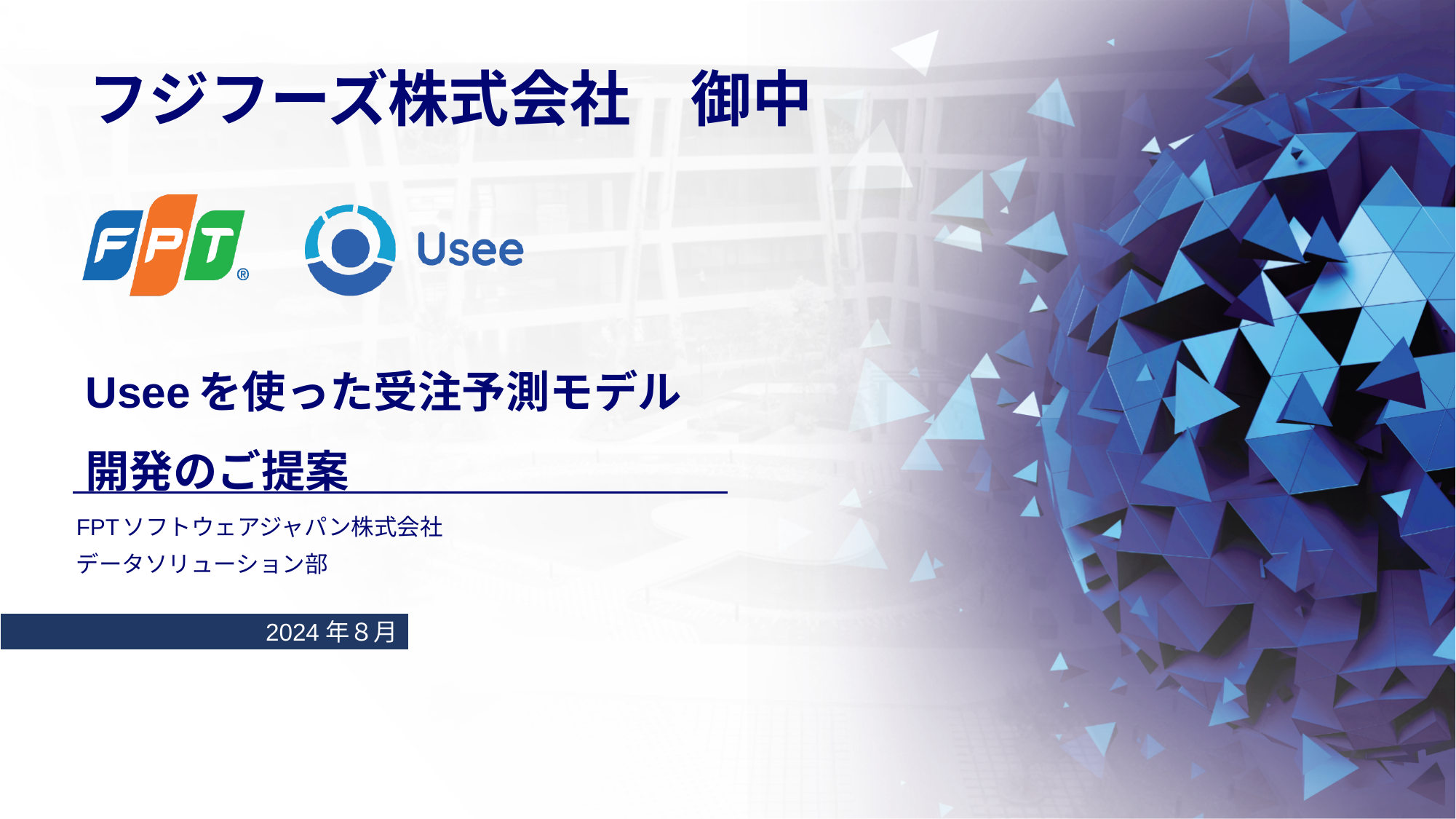

フジフーズ株式会社　御中
# Useeを使った受注予測モデル開発のご提案
FPTソフトウェアジャパン株式会社
データソリューション部
2024年８月